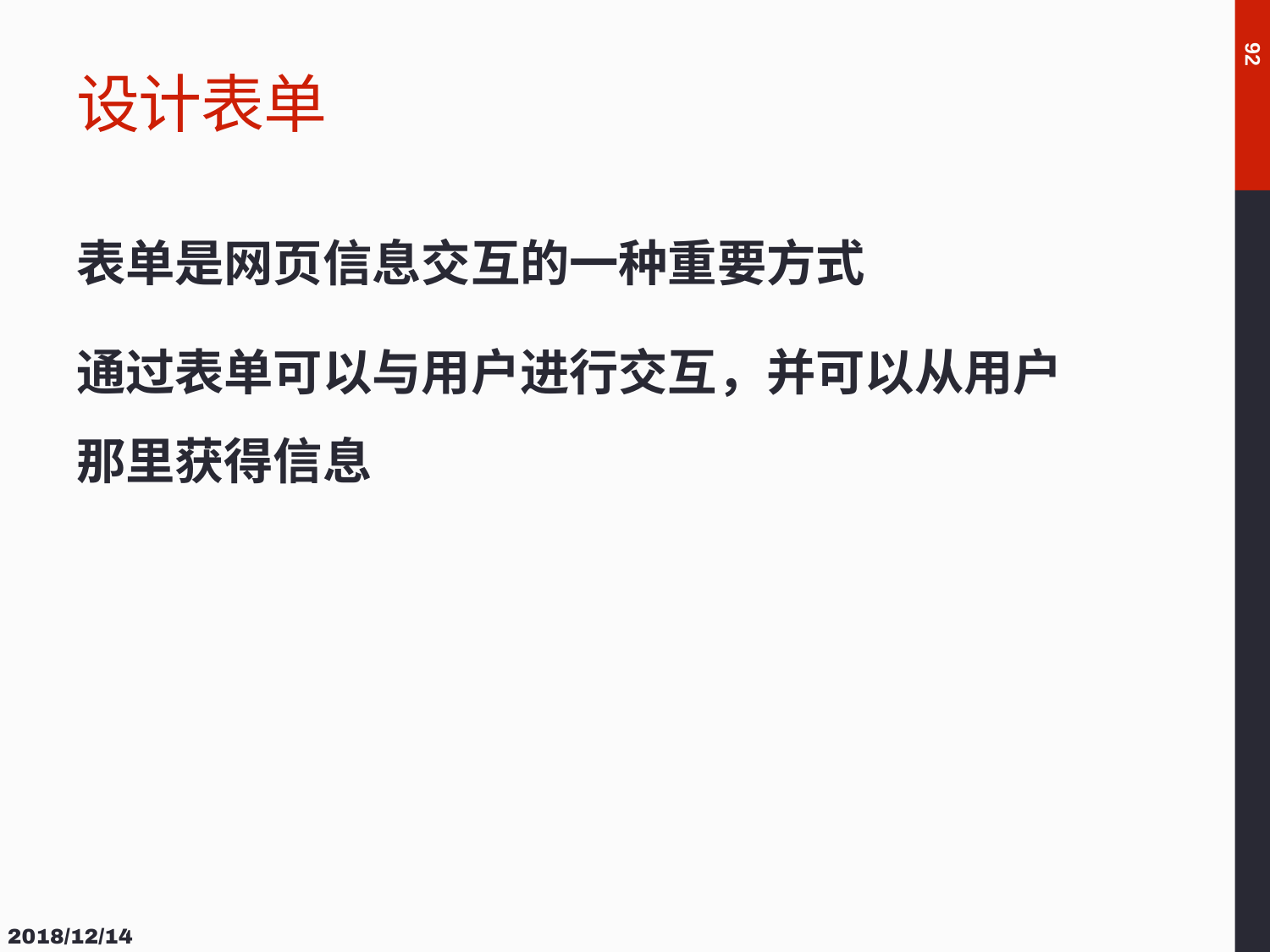

# 设计表单
92
表单是网页信息交互的一种重要方式
通过表单可以与用户进行交互，并可以从用户那里获得信息

2018/12/14